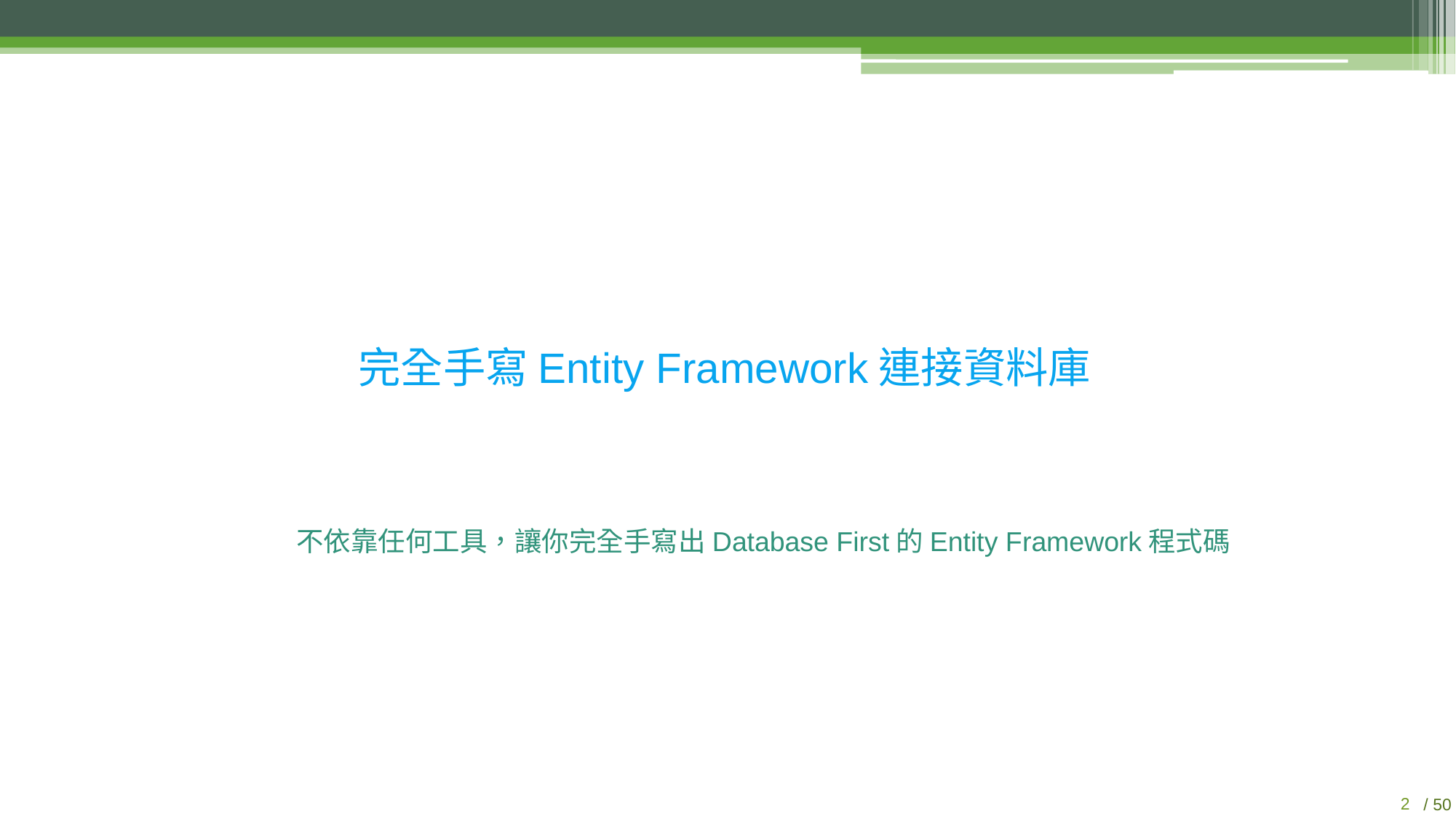

完全手寫Entity Framework連接資料庫
不依靠任何工具，讓你完全手寫出Database First的Entity Framework程式碼
2
/ 50